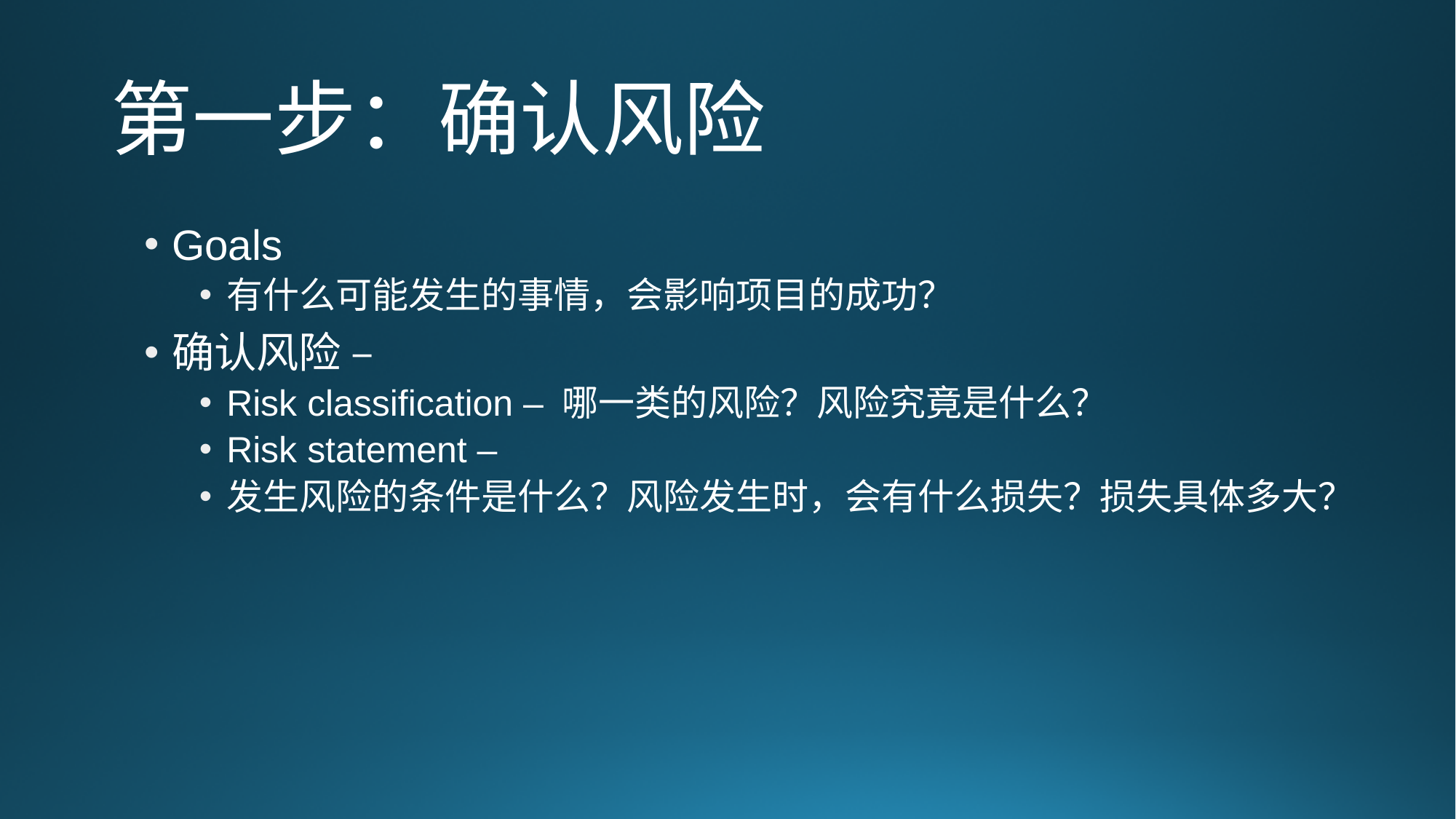

# 第一步：确认风险
Goals
有什么可能发生的事情，会影响项目的成功？
确认风险 –
Risk classification – 哪一类的风险？风险究竟是什么？
Risk statement –
发生风险的条件是什么？风险发生时，会有什么损失？损失具体多大？